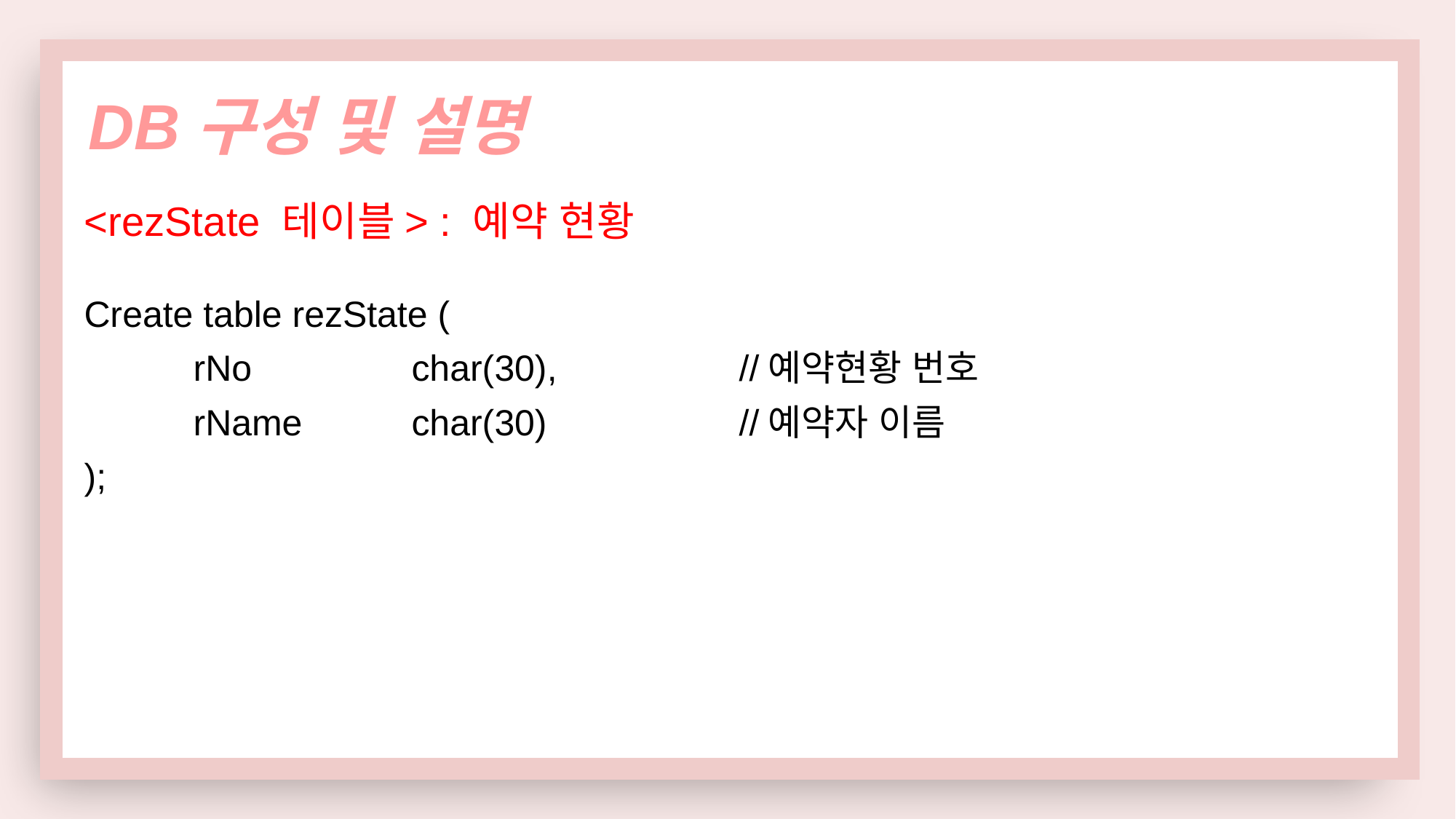

DB구성 및 설명
<rezState 테이블> : 예약 현황

Create table rezState (
	rNo		char(30),		//예약현황 번호
	rName	char(30)		//예약자 이름
);